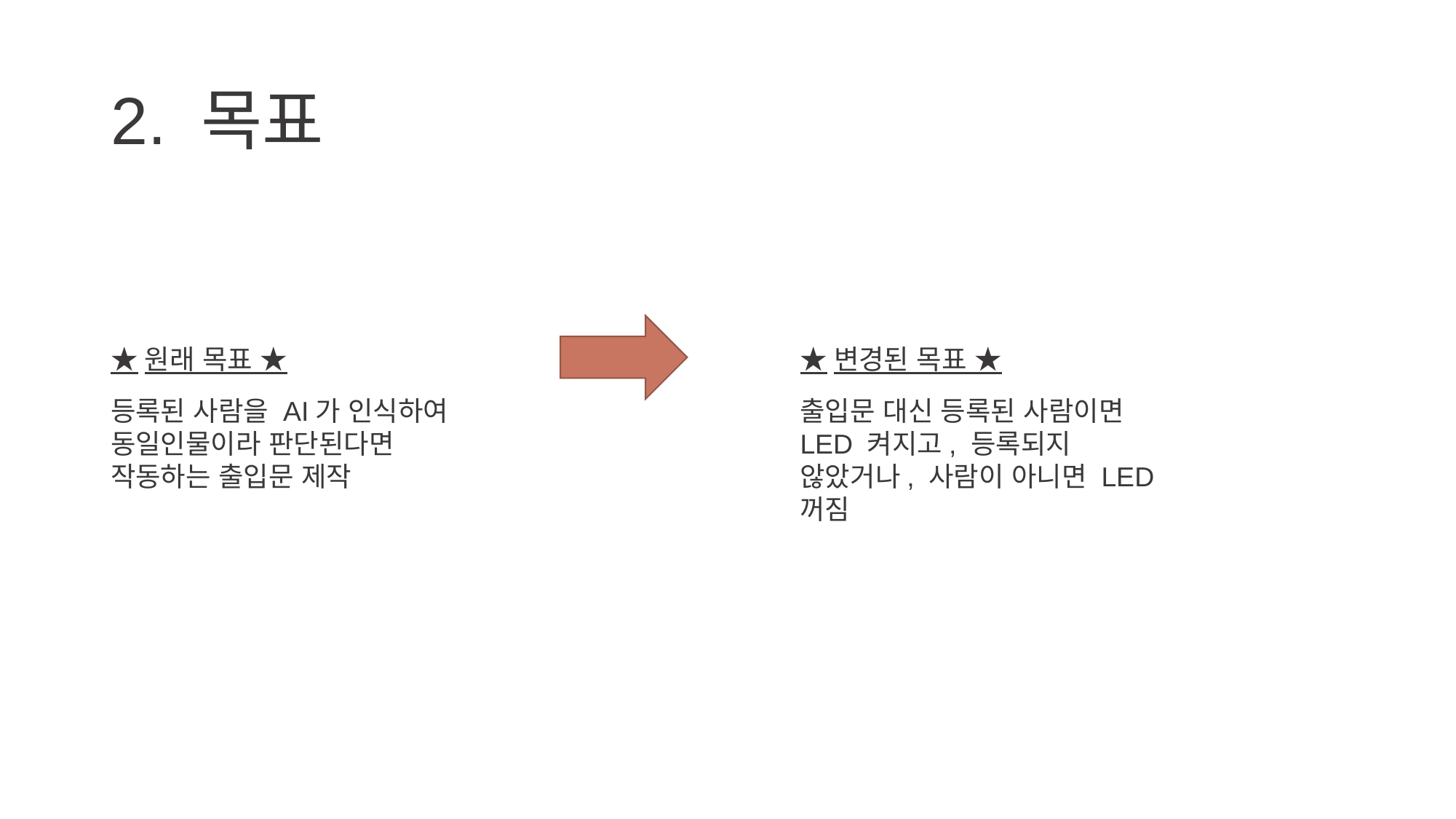

# 2. 목표

★원래 목표 ★
★변경된 목표 ★
등록된 사람을 AI가 인식하여
동일인물이라 판단된다면 작동하는 출입문 제작
출입문 대신 등록된 사람이면
LED 켜지고, 등록되지 않았거나, 사람이 아니면 LED 꺼짐